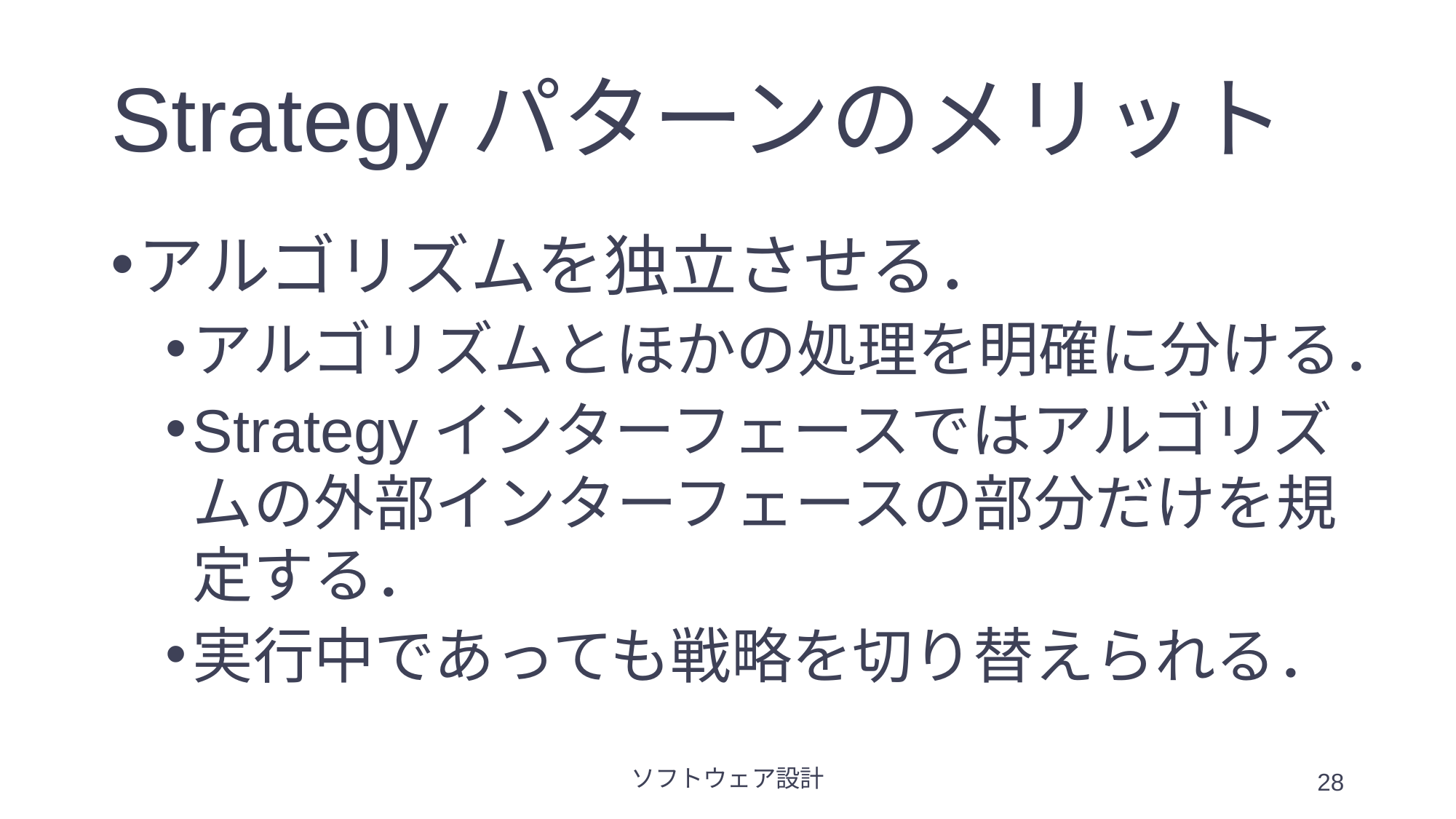

# Strategyパターンのメリット
アルゴリズムを独立させる．
アルゴリズムとほかの処理を明確に分ける．
Strategyインターフェースではアルゴリズムの外部インターフェースの部分だけを規定する．
実行中であっても戦略を切り替えられる．
ソフトウェア設計
28